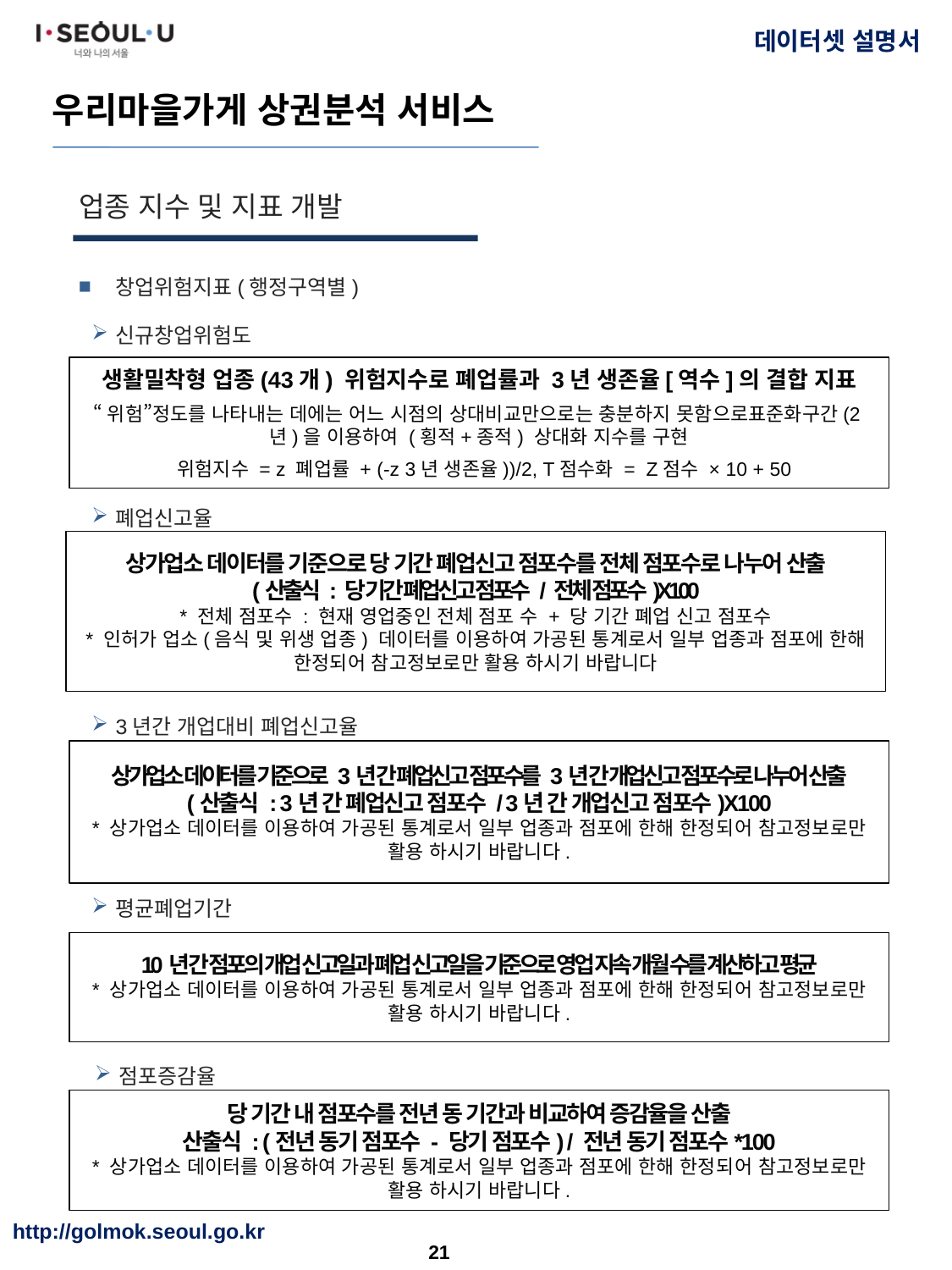

업종 지수 및 지표 개발

창업위험지표(행정구역별)
신규창업위험도
생활밀착형 업종(43개) 위험지수로 폐업률과 3년 생존율[역수]의 결합 지표
“위험”정도를 나타내는 데에는 어느 시점의 상대비교만으로는 충분하지 못함으로표준화구간(2년)을 이용하여 (횡적+종적) 상대화 지수를 구현
 위험지수 = z 폐업률 + (-z 3년 생존율))/2, T점수화 =  Z점수 × 10 + 50
폐업신고율
상가업소 데이터를 기준으로 당 기간 폐업신고 점포수를 전체 점포수로 나누어 산출
(산출식 : 당 기간 폐업신고 점포수 / 전체 점포수)X100
* 전체 점포수 : 현재 영업중인 전체 점포 수 + 당 기간 폐업 신고 점포수
* 인허가 업소(음식 및 위생 업종) 데이터를 이용하여 가공된 통계로서 일부 업종과 점포에 한해 한정되어 참고정보로만 활용 하시기 바랍니다
3년간 개업대비 폐업신고율
상가업소 데이터를 기준으로 3년 간 폐업신고 점포수를 3년 간 개업신고 점포수로 나누어 산출
(산출식 : 3년 간 폐업신고 점포수 / 3년 간 개업신고 점포수)X100
* 상가업소 데이터를 이용하여 가공된 통계로서 일부 업종과 점포에 한해 한정되어 참고정보로만 활용 하시기 바랍니다.
평균폐업기간
10년 간 점포의 개업 신고일과 폐업 신고일을 기준으로 영업 지속 개월 수를 계산하고 평균
* 상가업소 데이터를 이용하여 가공된 통계로서 일부 업종과 점포에 한해 한정되어 참고정보로만 활용 하시기 바랍니다.
점포증감율
당 기간 내 점포수를 전년 동 기간과 비교하여 증감율을 산출
산출식 : (전년 동기 점포수 - 당기 점포수) / 전년 동기 점포수*100
* 상가업소 데이터를 이용하여 가공된 통계로서 일부 업종과 점포에 한해 한정되어 참고정보로만 활용 하시기 바랍니다.
21